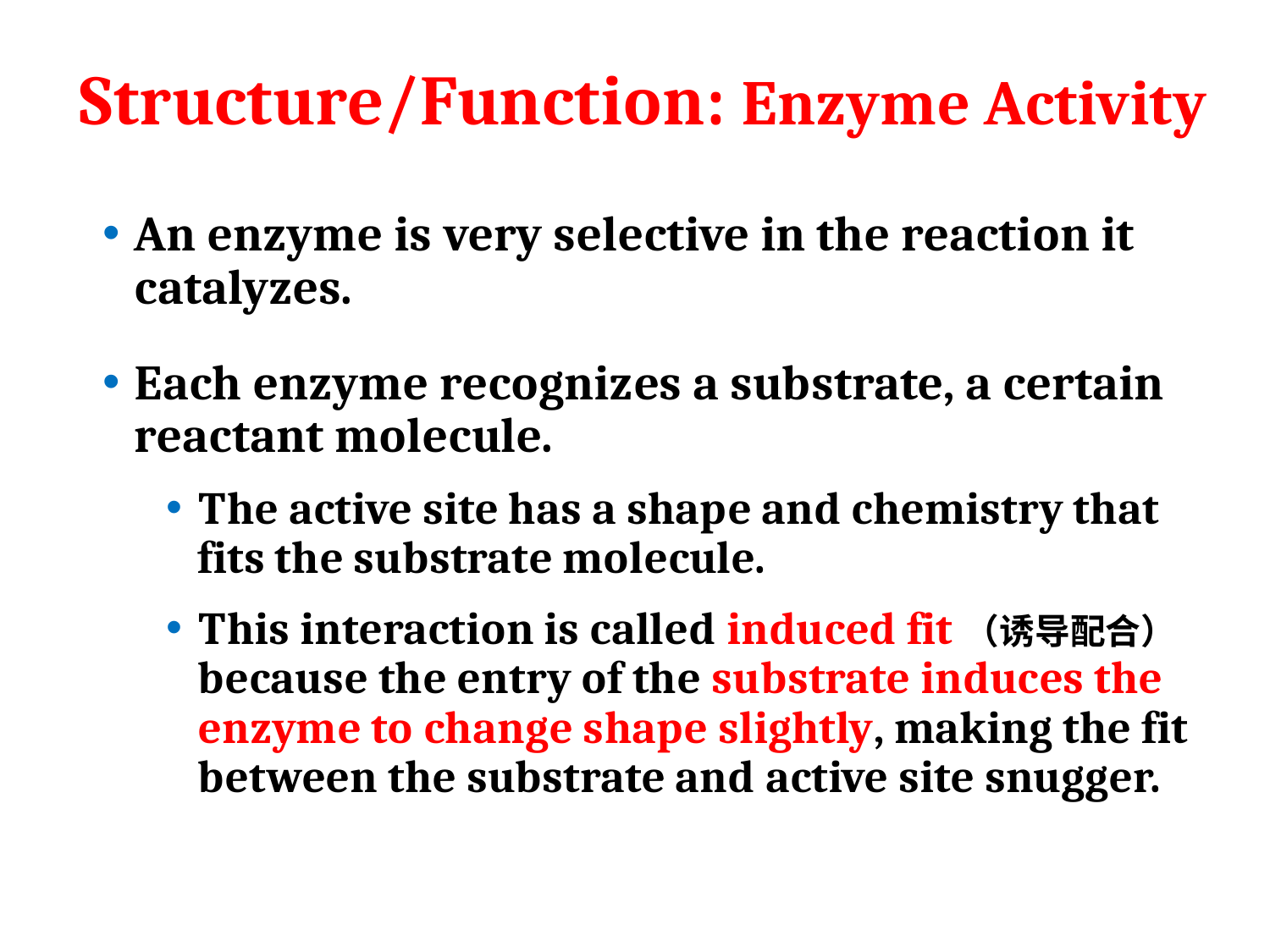

# Structure/Function: Enzyme Activity
An enzyme is very selective in the reaction it catalyzes.
Each enzyme recognizes a substrate, a certain reactant molecule.
The active site has a shape and chemistry that fits the substrate molecule.
This interaction is called induced fit（诱导配合） because the entry of the substrate induces the enzyme to change shape slightly, making the fit between the substrate and active site snugger.